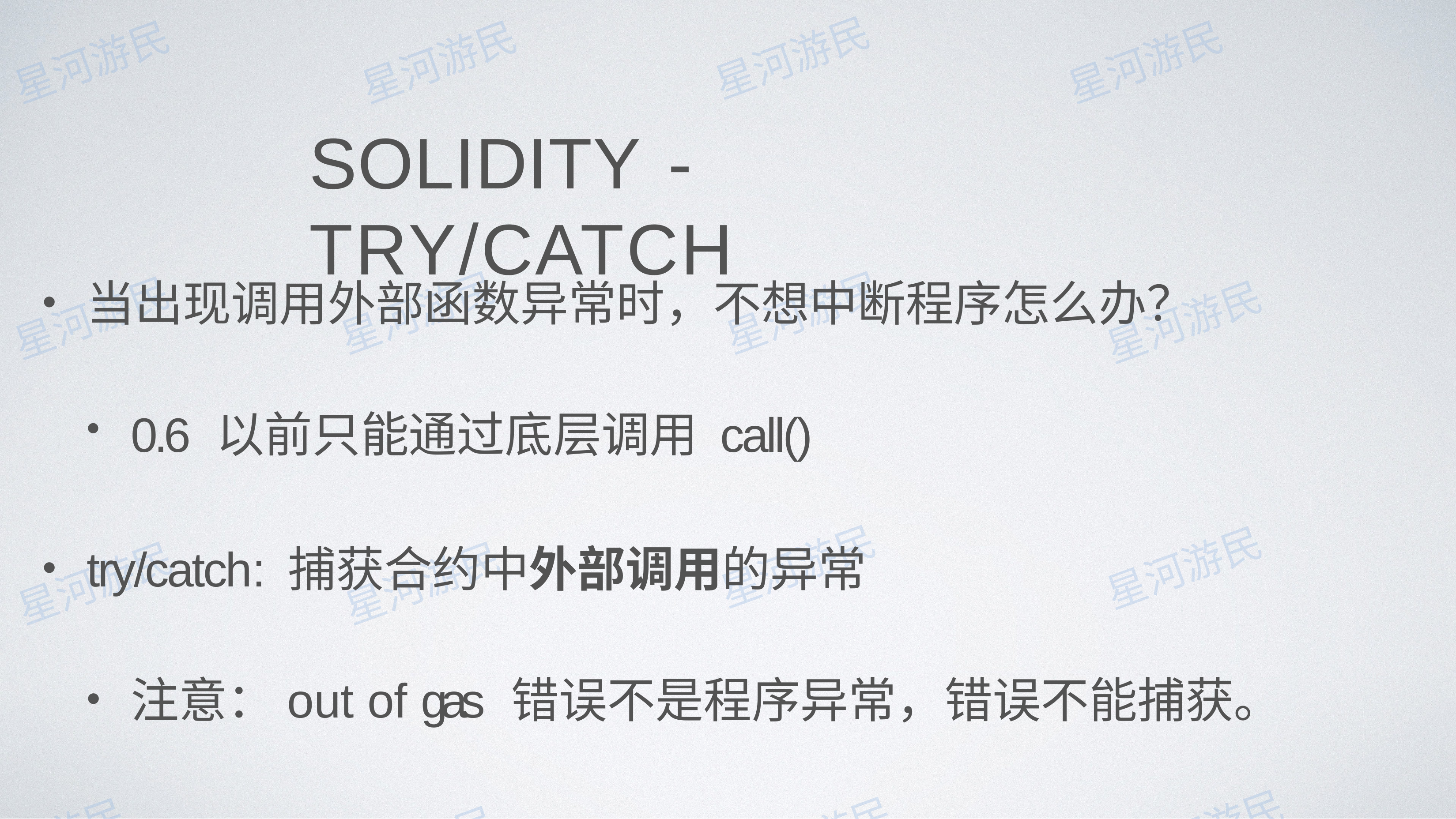

# SOLIDITY - TRY/CATCH
当出现调⽤外部函数异常时，不想中断程序怎么办？
0.6 以前只能通过底层调⽤ call()

try/catch: 捕获合约中外部调⽤的异常
注意：out of gas 错误不是程序异常，错误不能捕获。